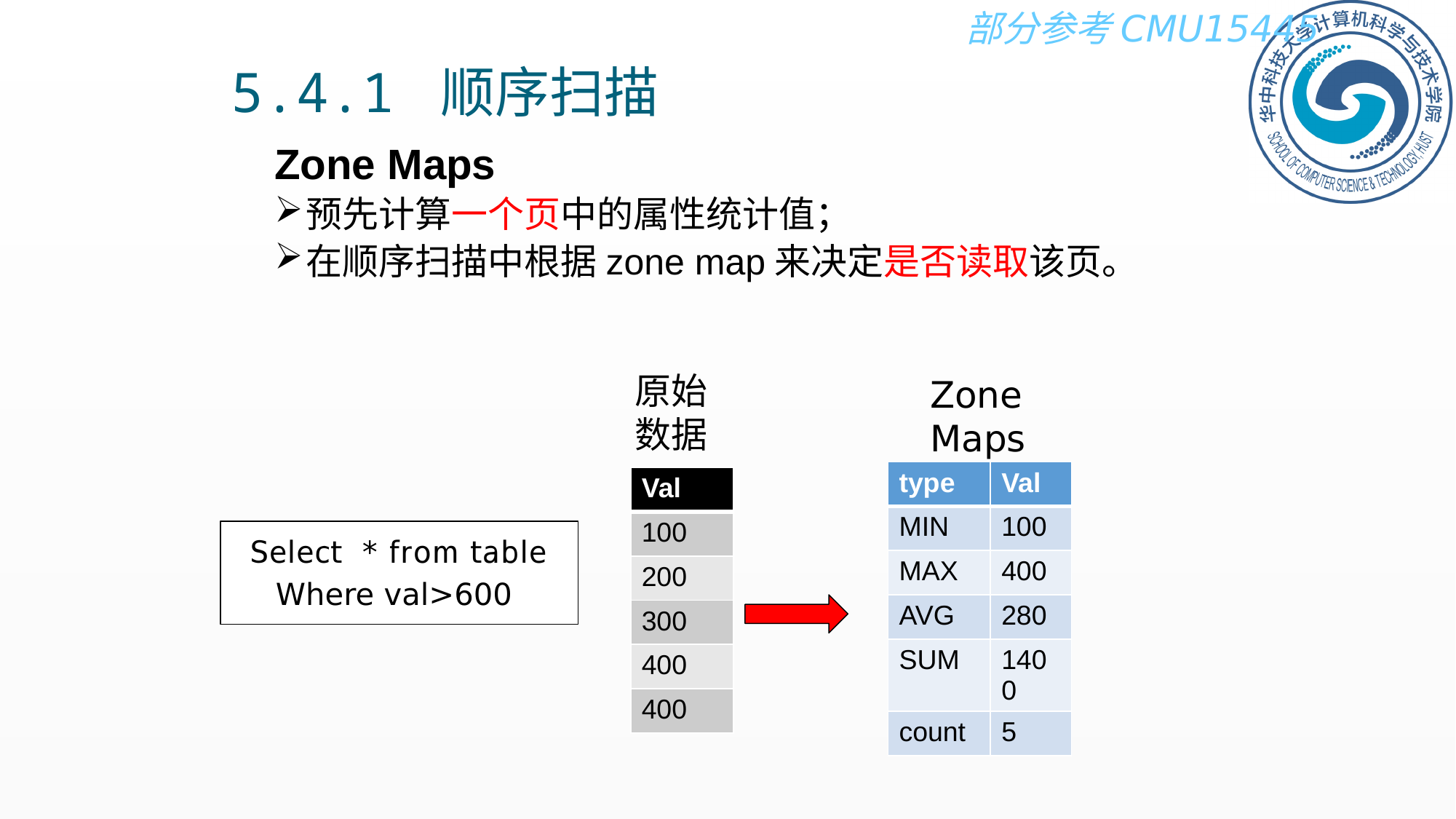

5.4.1 顺序扫描
Zone Maps
预先计算一个页中的属性统计值；
在顺序扫描中根据zone map来决定是否读取该页。
原始数据
Zone Maps
| type | Val |
| --- | --- |
| MIN | 100 |
| MAX | 400 |
| AVG | 280 |
| SUM | 1400 |
| count | 5 |
| Val |
| --- |
| 100 |
| 200 |
| 300 |
| 400 |
| 400 |
Select  * from table
Where val>600

157